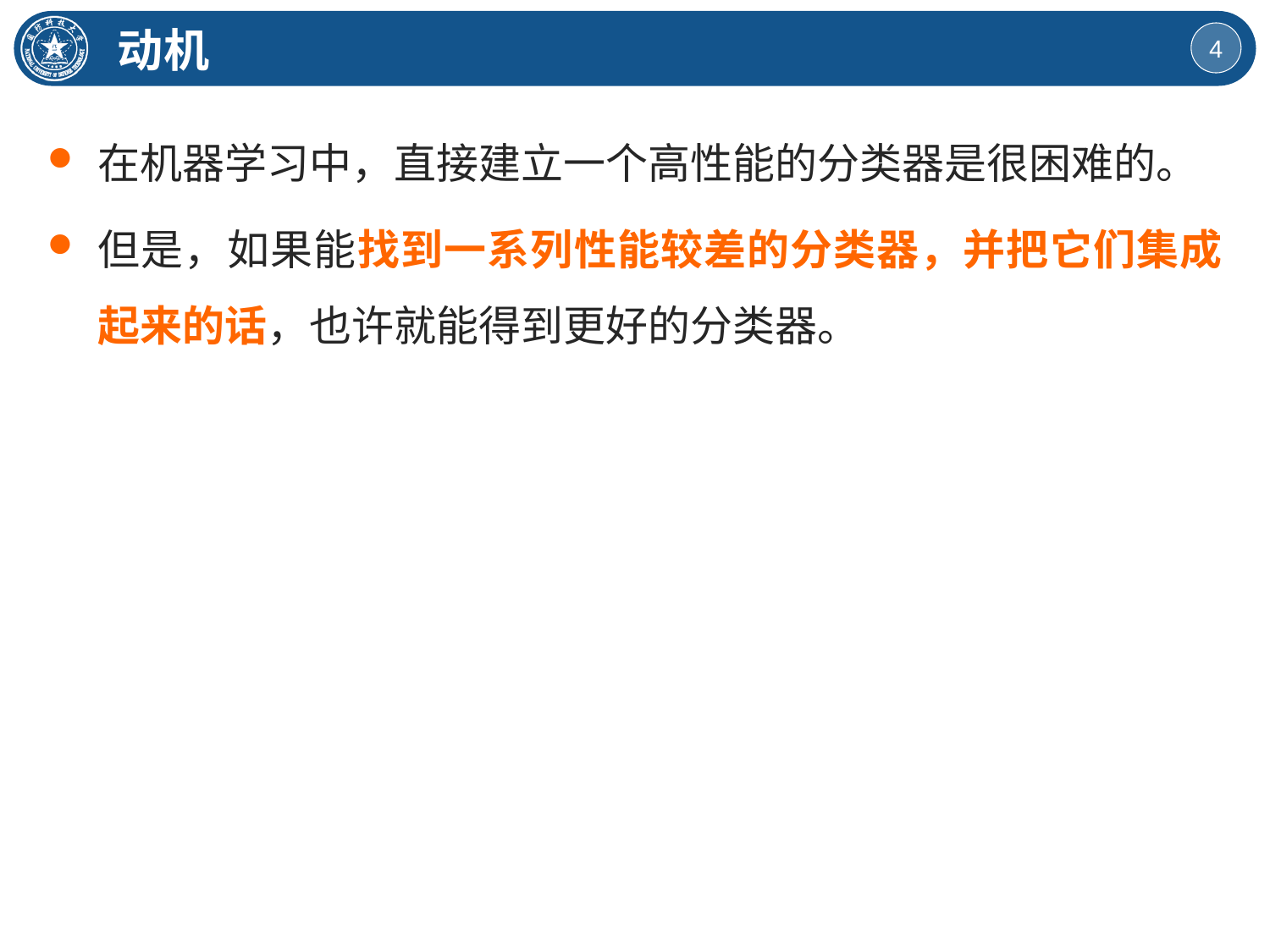

动机
在机器学习中，直接建立一个高性能的分类器是很困难的。
但是，如果能找到一系列性能较差的分类器，并把它们集成起来的话，也许就能得到更好的分类器。